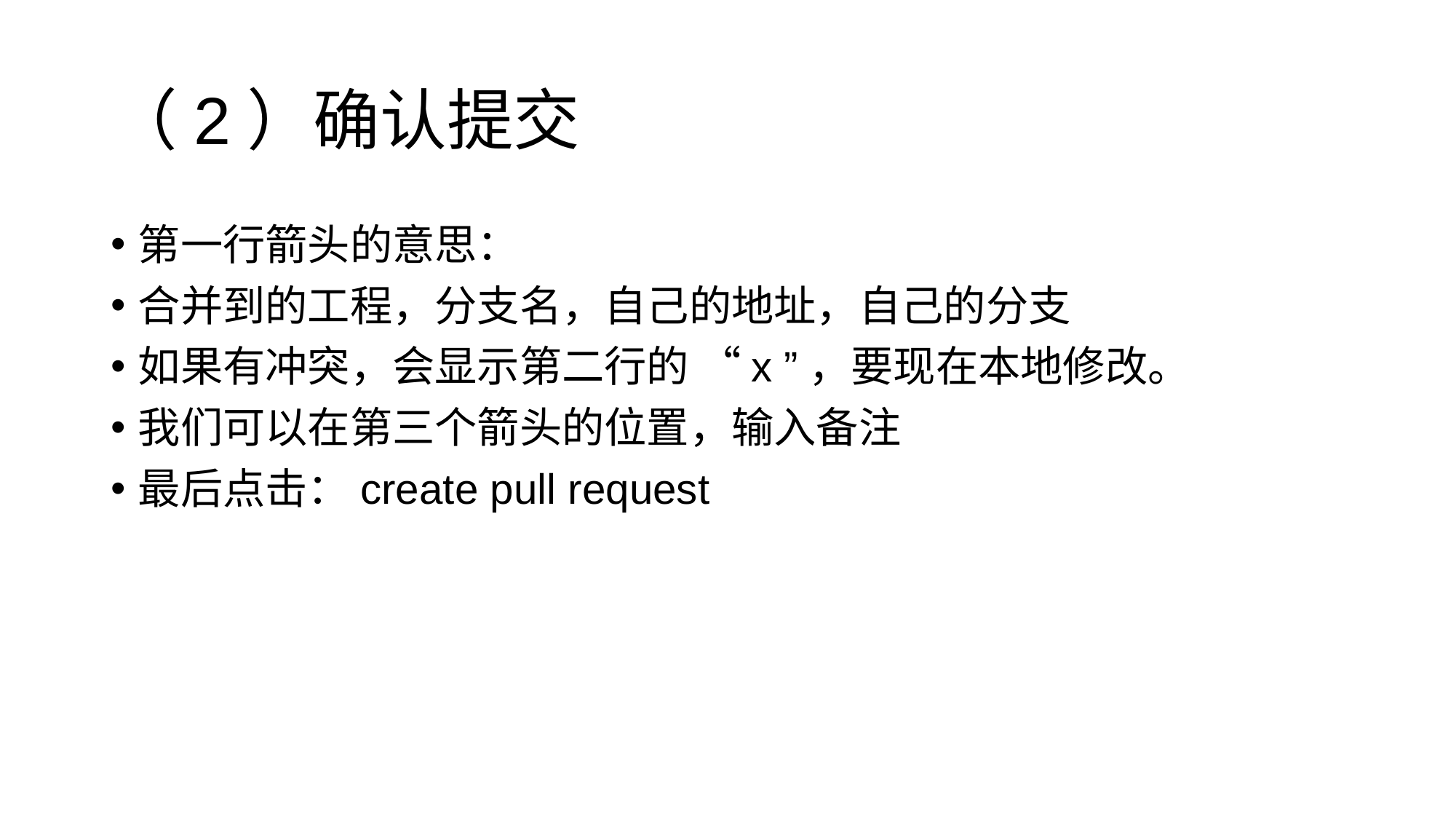

# （2）确认提交
第一行箭头的意思：
合并到的工程，分支名，自己的地址，自己的分支
如果有冲突，会显示第二行的 “x ”，要现在本地修改。
我们可以在第三个箭头的位置，输入备注
最后点击：create pull request